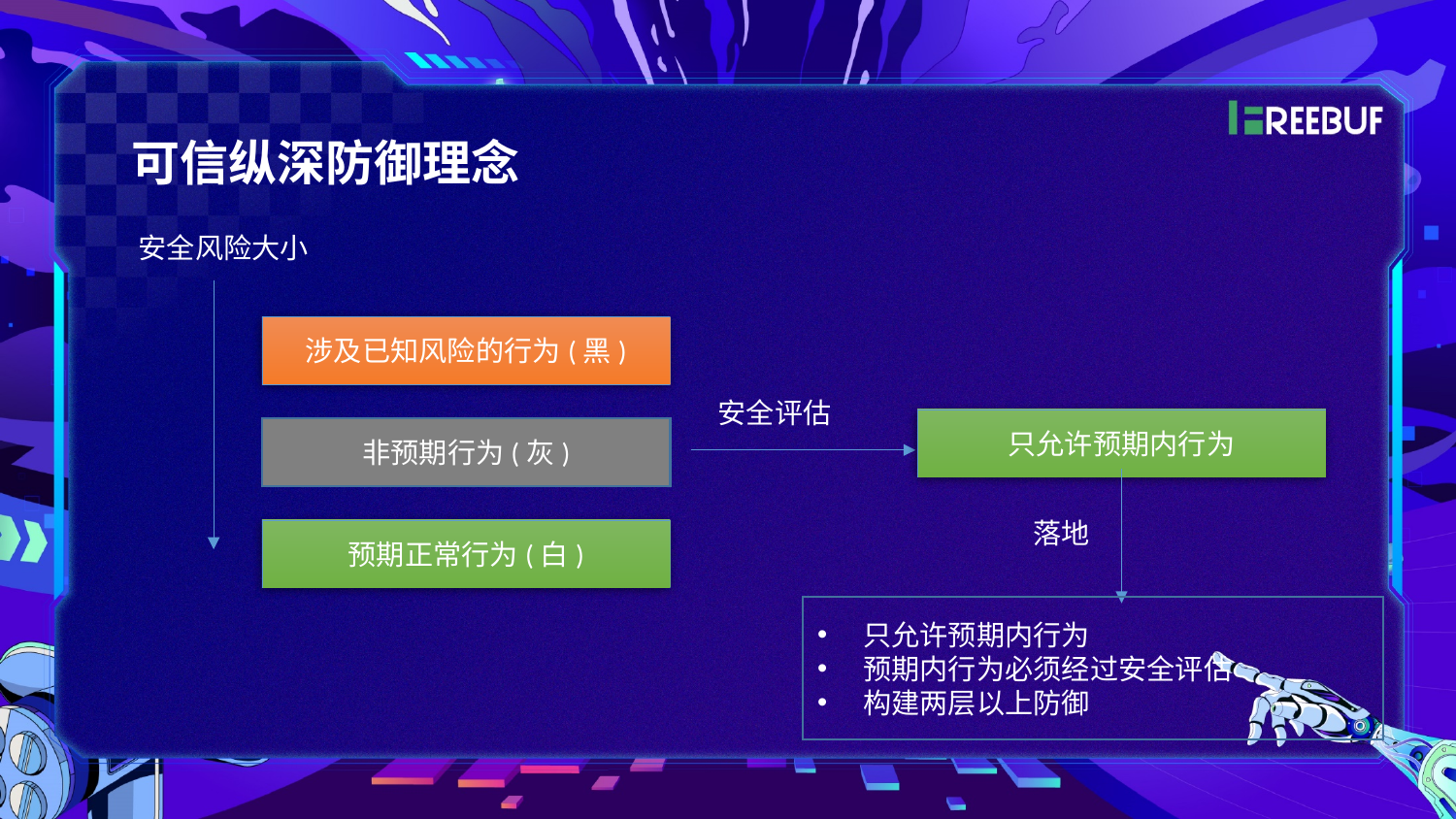

可信纵深防御理念
安全风险大小
涉及已知风险的行为(黑)
安全评估
只允许预期内行为
非预期行为(灰)
落地
预期正常行为(白)
只允许预期内行为
预期内行为必须经过安全评估
构建两层以上防御

数字银行兼顾银行级安全和互联网效率